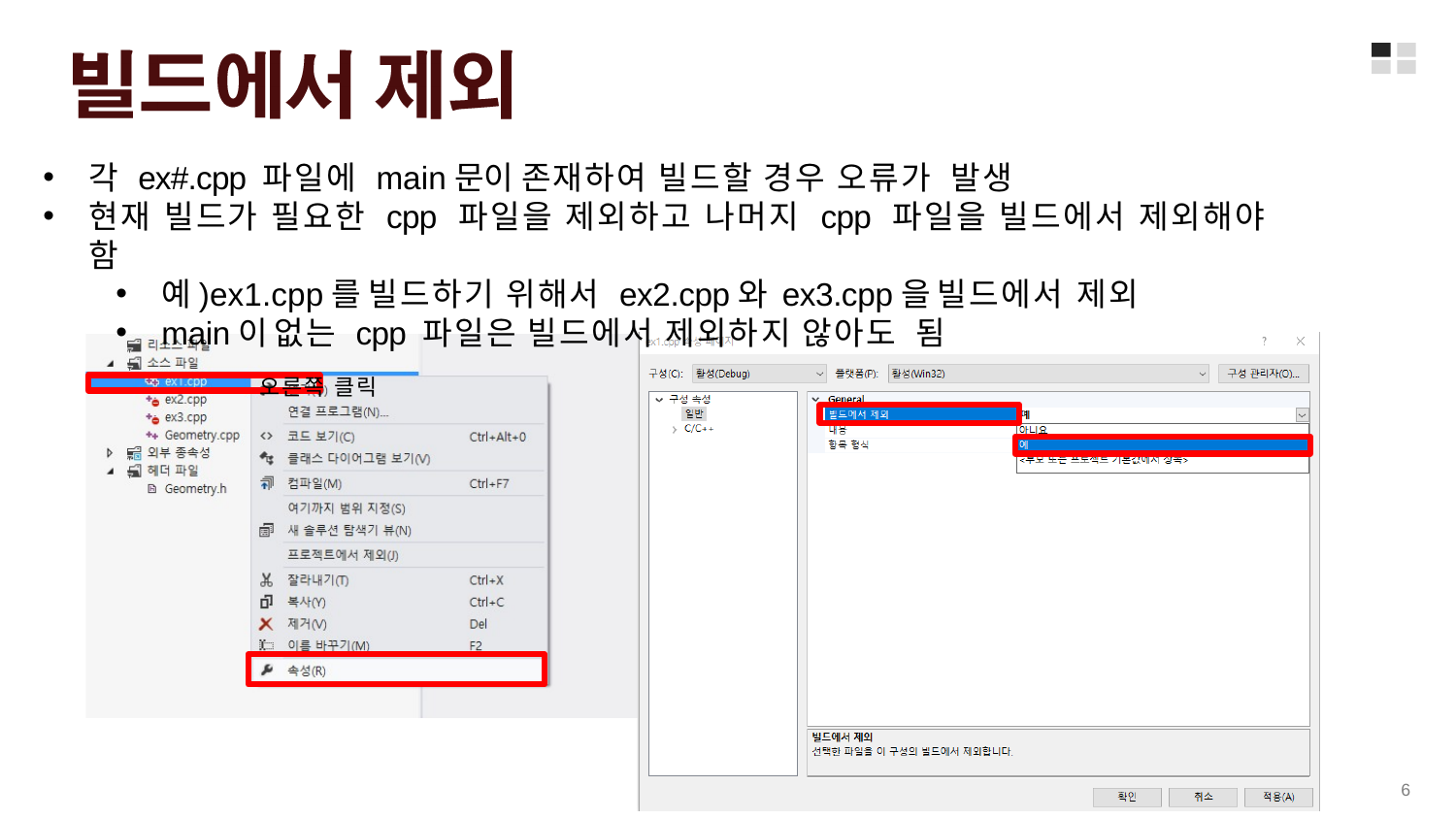

각 ex#.cpp 파일에 main문이 존재하여 빌드할 경우 오류가 발생
현재 빌드가 필요한 cpp 파일을 제외하고 나머지 cpp 파일을 빌드에서 제외해야 함
예)ex1.cpp를 빌드하기 위해서 ex2.cpp와 ex3.cpp을 빌드에서 제외
main이 없는 cpp 파일은 빌드에서 제외하지 않아도 됨
오른쪽 클릭

6